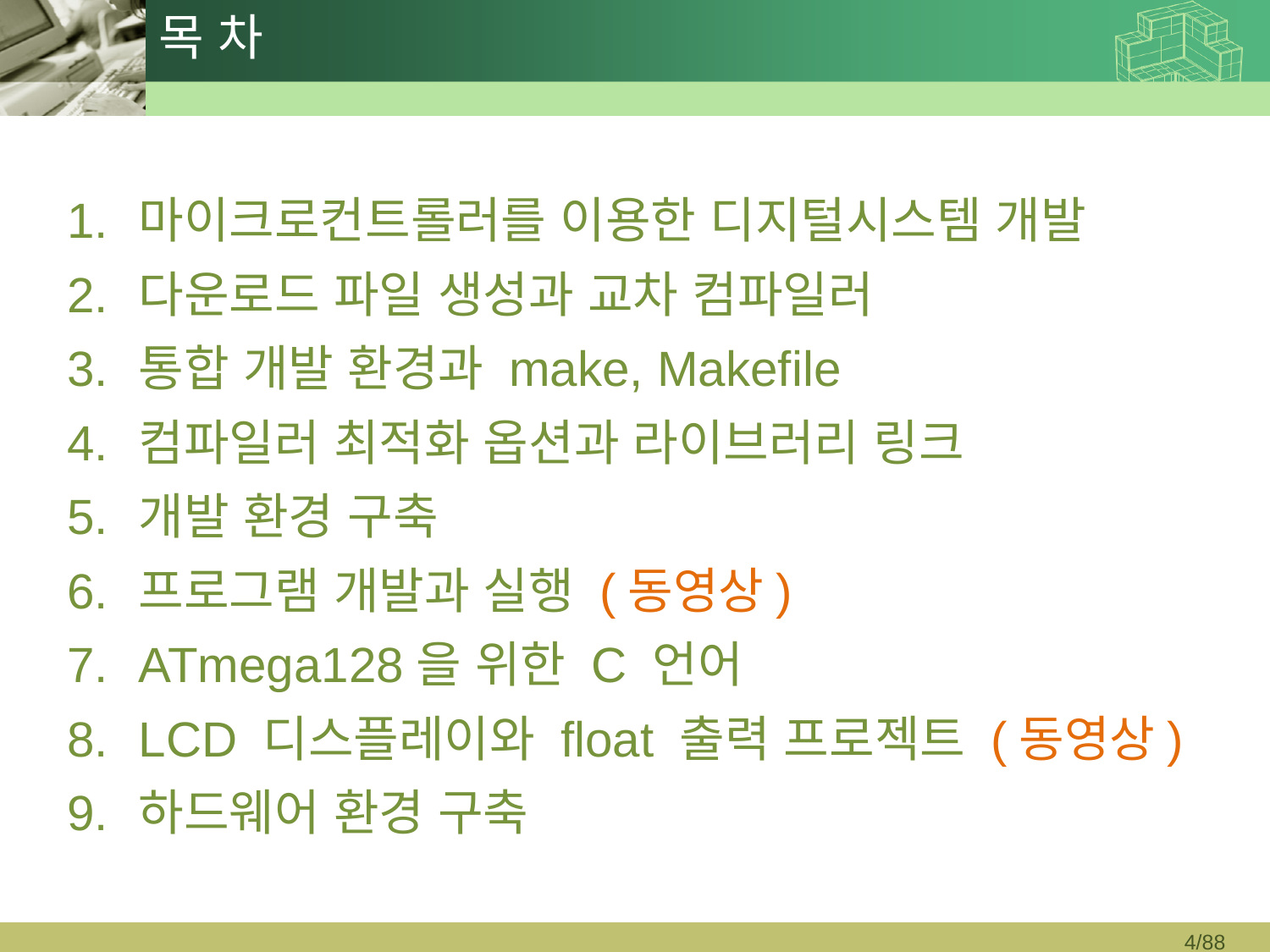

# 목 차
마이크로컨트롤러를 이용한 디지털시스템 개발
다운로드 파일 생성과 교차 컴파일러
통합 개발 환경과 make, Makefile
컴파일러 최적화 옵션과 라이브러리 링크
개발 환경 구축
프로그램 개발과 실행 (동영상)
ATmega128을 위한 C 언어
LCD 디스플레이와 float 출력 프로젝트 (동영상)
하드웨어 환경 구축